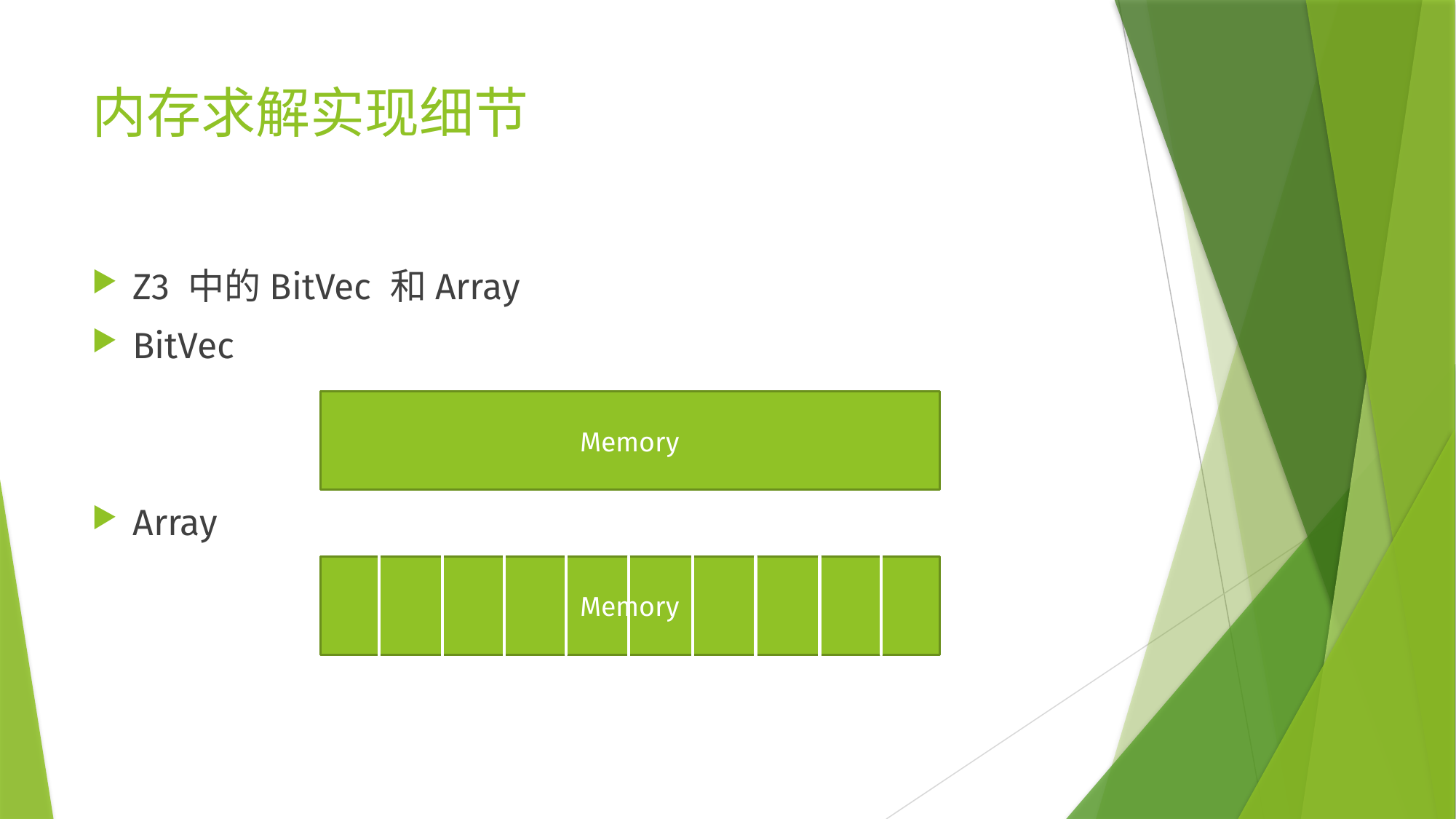

# 内存求解实现细节
Z3 中的BitVec 和Array
BitVec

Array
Memory
Memory